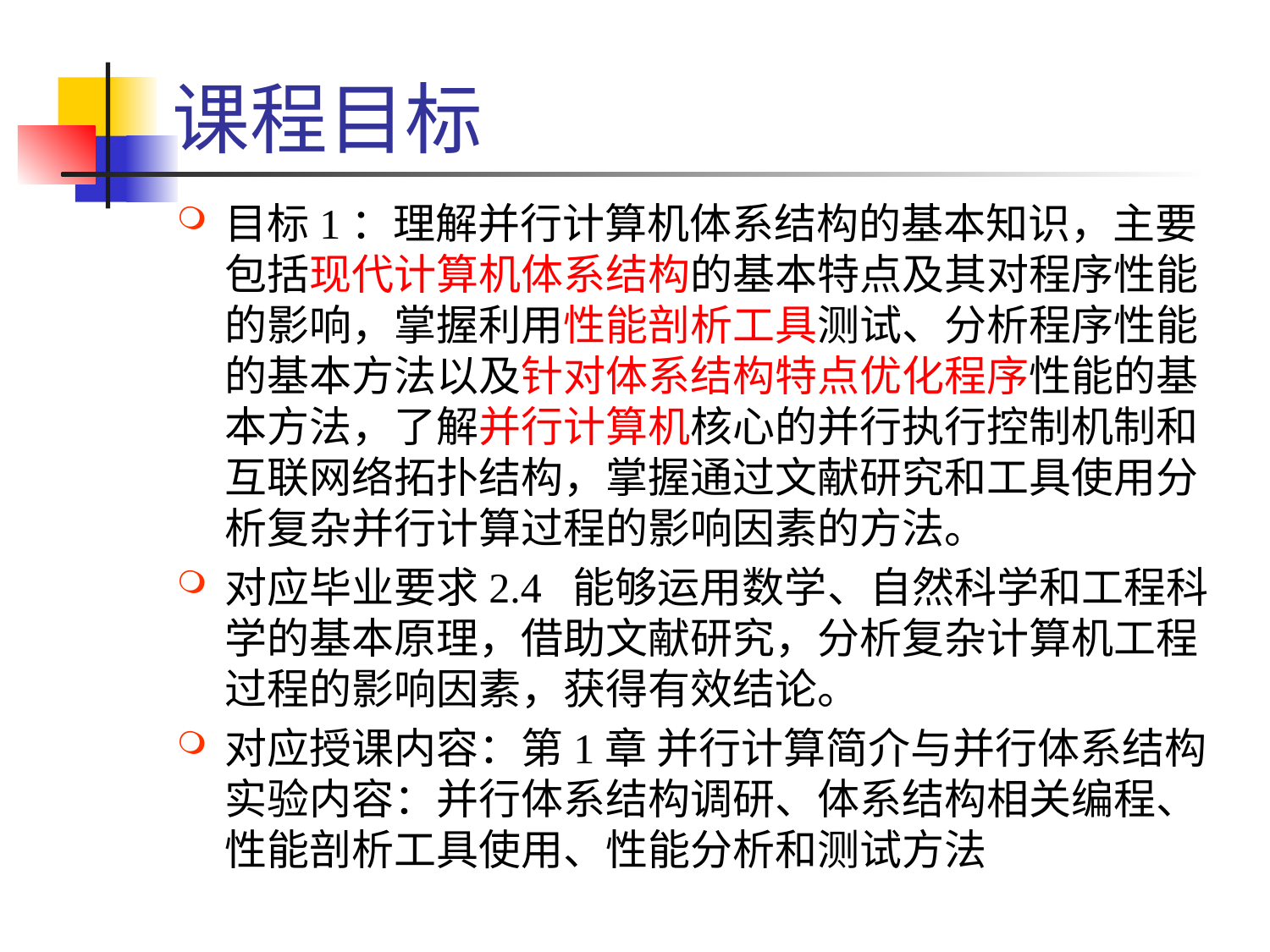

# 课程目标
目标1：理解并行计算机体系结构的基本知识，主要包括现代计算机体系结构的基本特点及其对程序性能的影响，掌握利用性能剖析工具测试、分析程序性能的基本方法以及针对体系结构特点优化程序性能的基本方法，了解并行计算机核心的并行执行控制机制和互联网络拓扑结构，掌握通过文献研究和工具使用分析复杂并行计算过程的影响因素的方法。
对应毕业要求2.4  能够运用数学、自然科学和工程科学的基本原理，借助文献研究，分析复杂计算机工程过程的影响因素，获得有效结论。
对应授课内容：第1章 并行计算简介与并行体系结构
实验内容：并行体系结构调研、体系结构相关编程、性能剖析工具使用、性能分析和测试方法